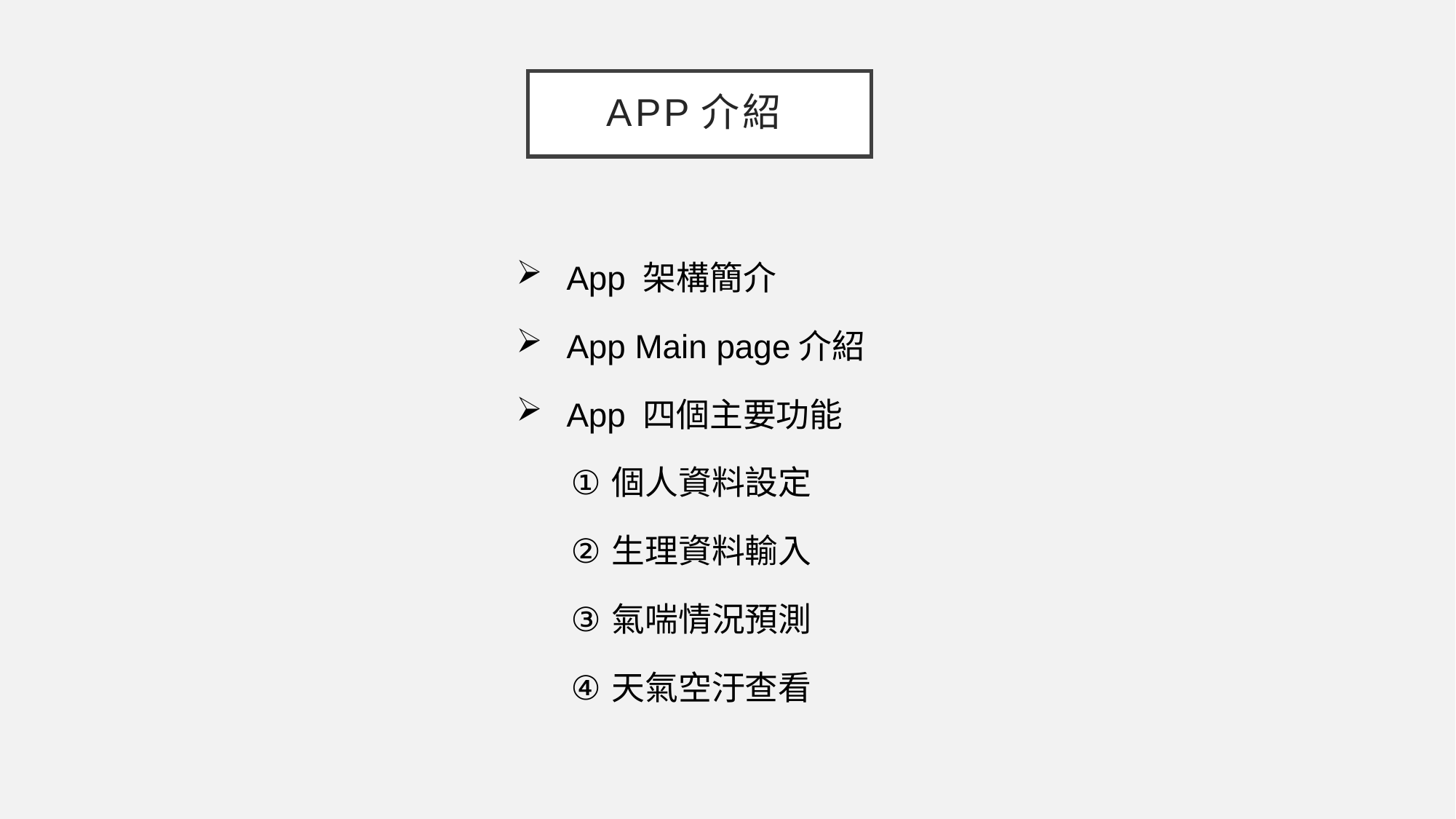

# app介紹
 App 架構簡介
 App Main page介紹
 App 四個主要功能
個人資料設定
生理資料輸入
氣喘情況預測
天氣空汙查看